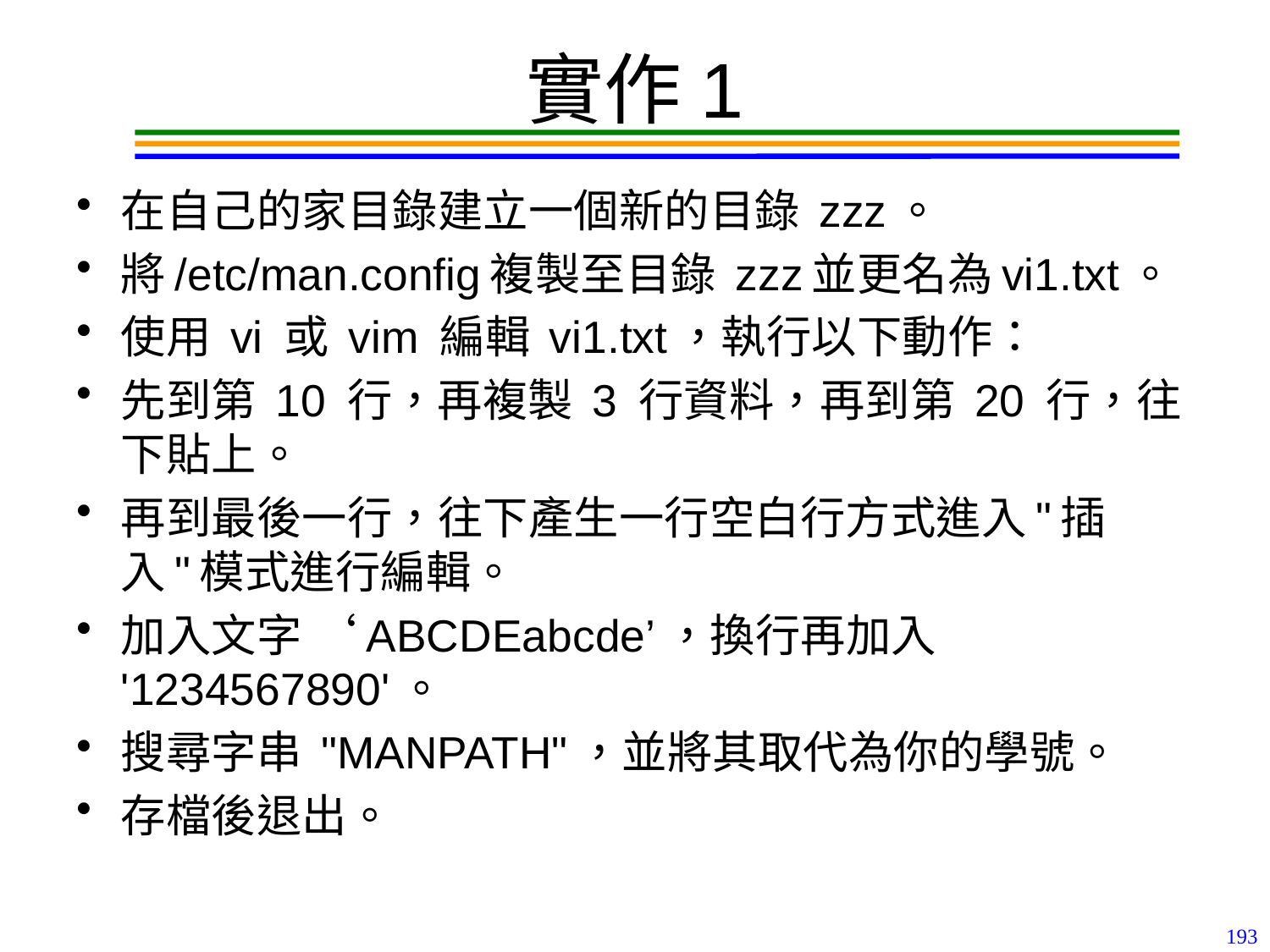

# 實作1
在自己的家目錄建立一個新的目錄 zzz。
將/etc/man.config複製至目錄 zzz並更名為vi1.txt。
使用 vi 或 vim 編輯 vi1.txt，執行以下動作：
先到第 10 行，再複製 3 行資料，再到第 20 行，往下貼上。
再到最後一行，往下產生一行空白行方式進入"插入"模式進行編輯。
加入文字 ‘ABCDEabcde’，換行再加入 '1234567890'。
搜尋字串 "MANPATH"，並將其取代為你的學號。
存檔後退出。

193